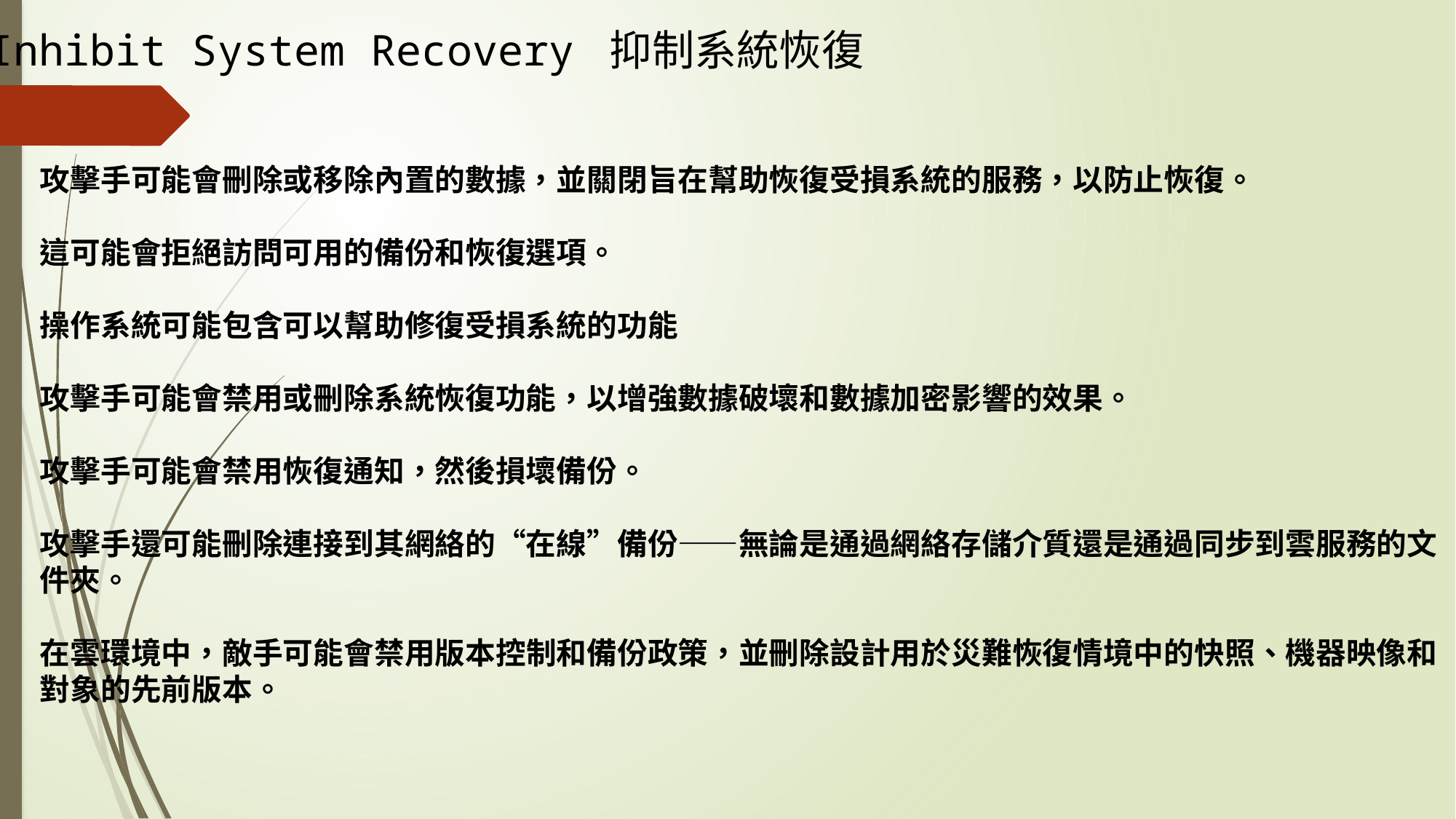

Inhibit System Recovery 抑制系統恢復
攻擊手可能會刪除或移除內置的數據，並關閉旨在幫助恢復受損系統的服務，以防止恢復。

這可能會拒絕訪問可用的備份和恢復選項。

操作系統可能包含可以幫助修復受損系統的功能

攻擊手可能會禁用或刪除系統恢復功能，以增強數據破壞和數據加密影響的效果。

攻擊手可能會禁用恢復通知，然後損壞備份。

攻擊手還可能刪除連接到其網絡的“在線”備份——無論是通過網絡存儲介質還是通過同步到雲服務的文件夾。

在雲環境中，敵手可能會禁用版本控制和備份政策，並刪除設計用於災難恢復情境中的快照、機器映像和對象的先前版本。